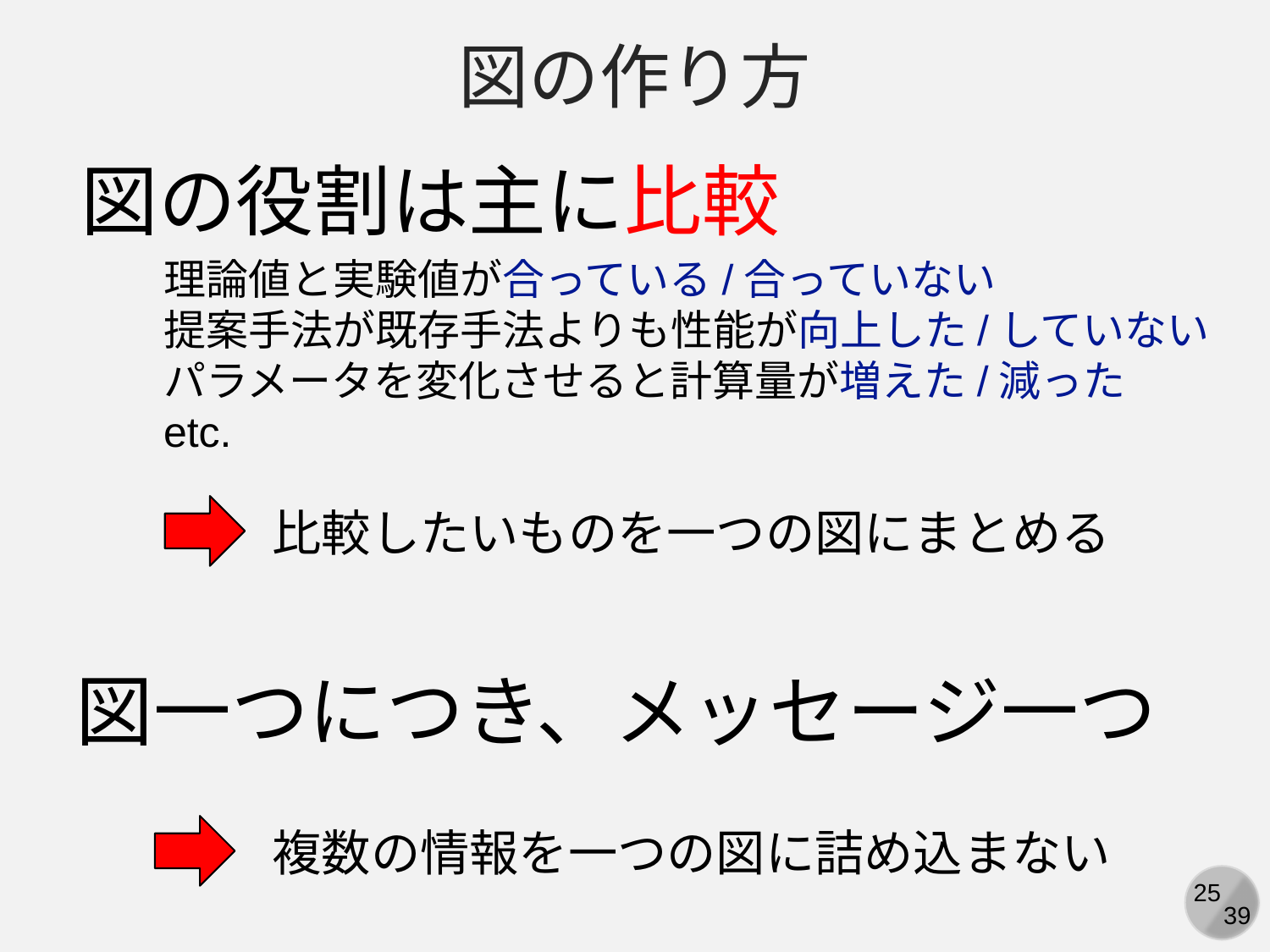

図の作り方
図の役割は主に比較
理論値と実験値が合っている/合っていない
提案手法が既存手法よりも性能が向上した/していない
パラメータを変化させると計算量が増えた/減った
etc.

比較したいものを一つの図にまとめる
図一つにつき、メッセージ一つ

複数の情報を一つの図に詰め込まない